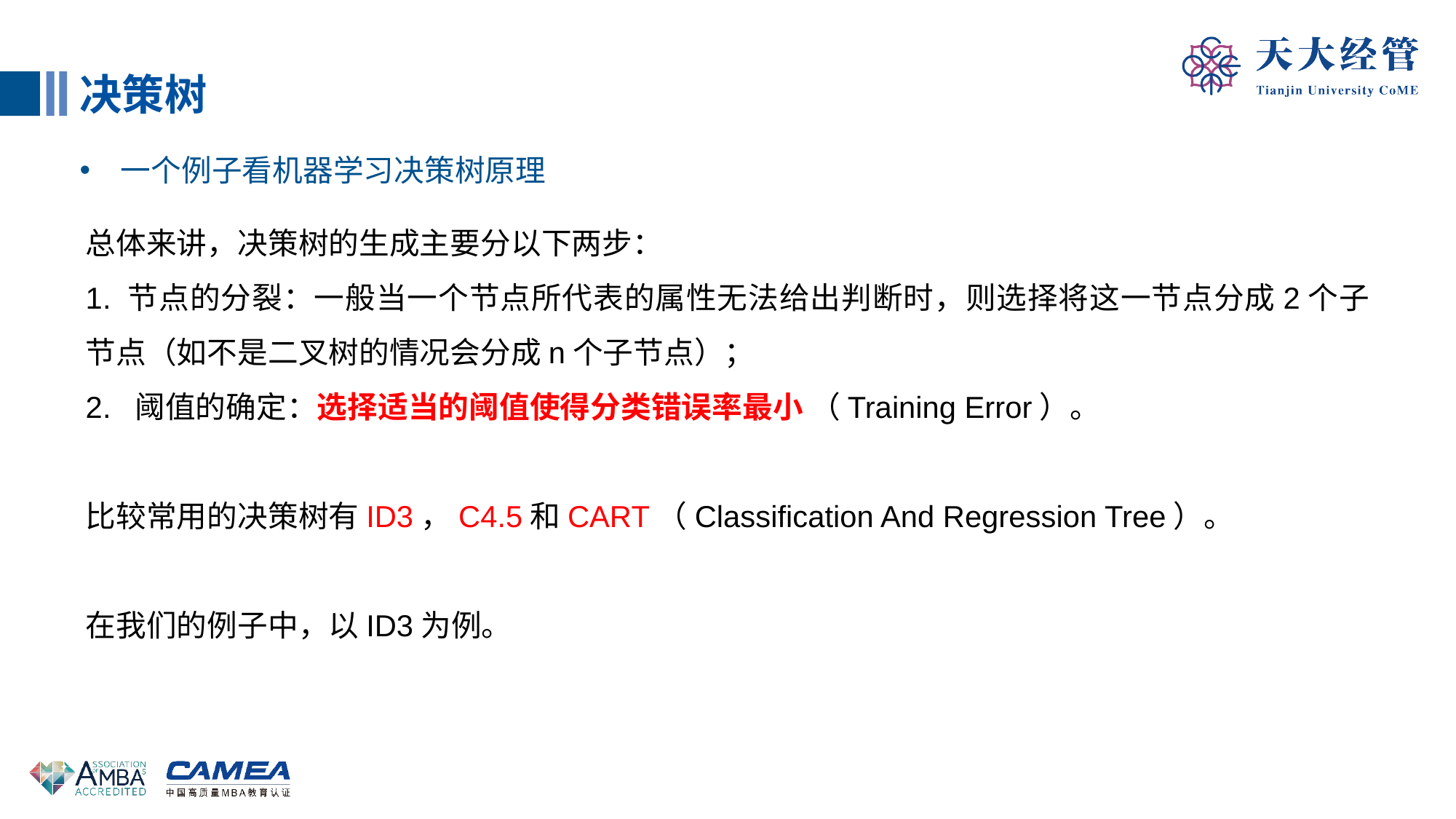

决策树

一个例子看机器学习决策树原理
总体来讲，决策树的生成主要分以下两步：
1. 节点的分裂：一般当一个节点所代表的属性无法给出判断时，则选择将这一节点分成2个子节点（如不是二叉树的情况会分成n个子节点）；
2.  阈值的确定：选择适当的阈值使得分类错误率最小 （Training Error）。

比较常用的决策树有ID3，C4.5和CART（Classification And Regression Tree）。

在我们的例子中，以ID3为例。